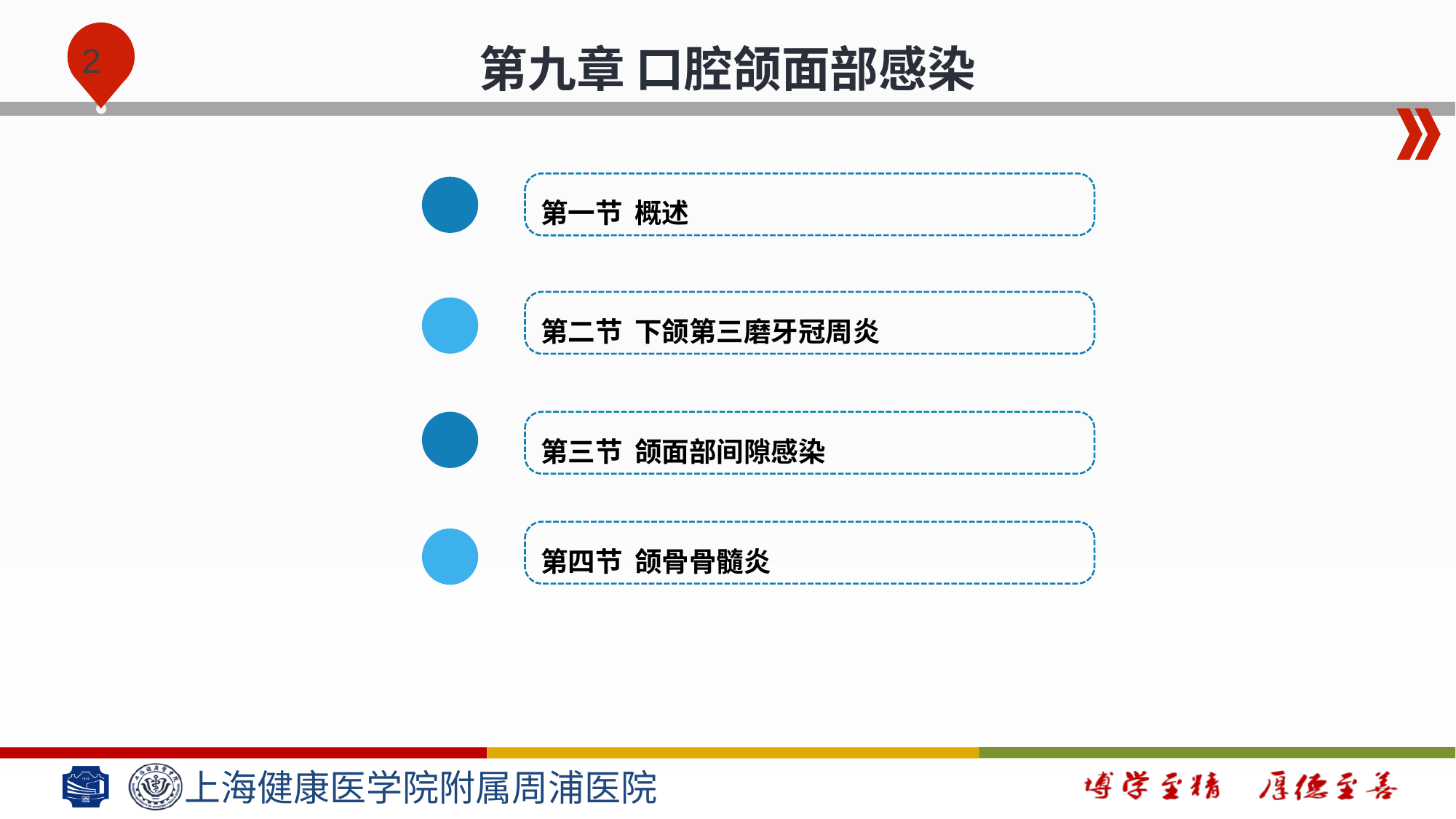

# 第九章 口腔颌面部感染
第一节  概述

第二节  下颌第三磨牙冠周炎

第三节  颌面部间隙感染
第四节  颌骨骨髓炎